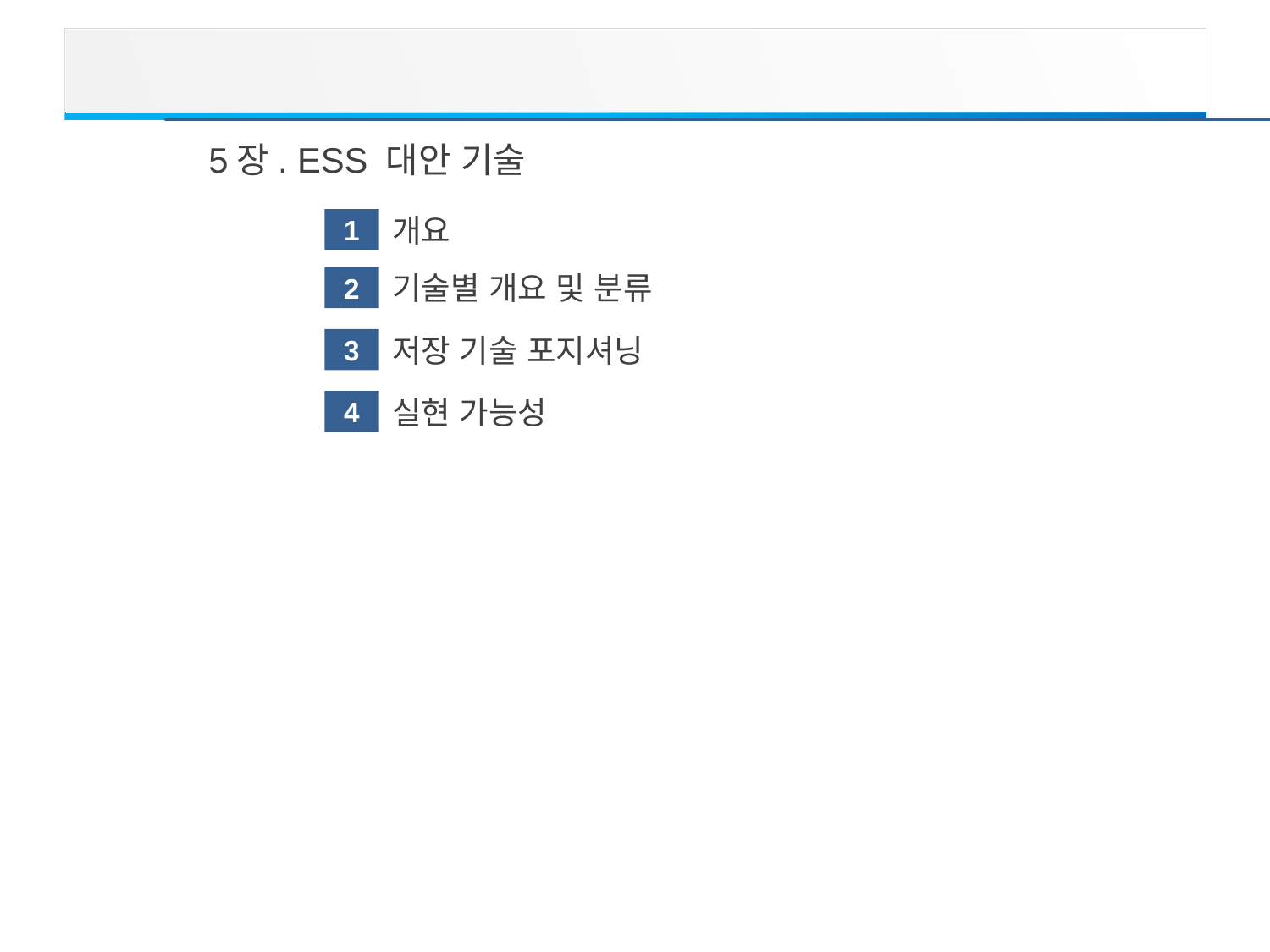

5장. ESS 대안 기술

1
개요
2
기술별 개요 및 분류
3
저장 기술 포지셔닝
4
실현 가능성